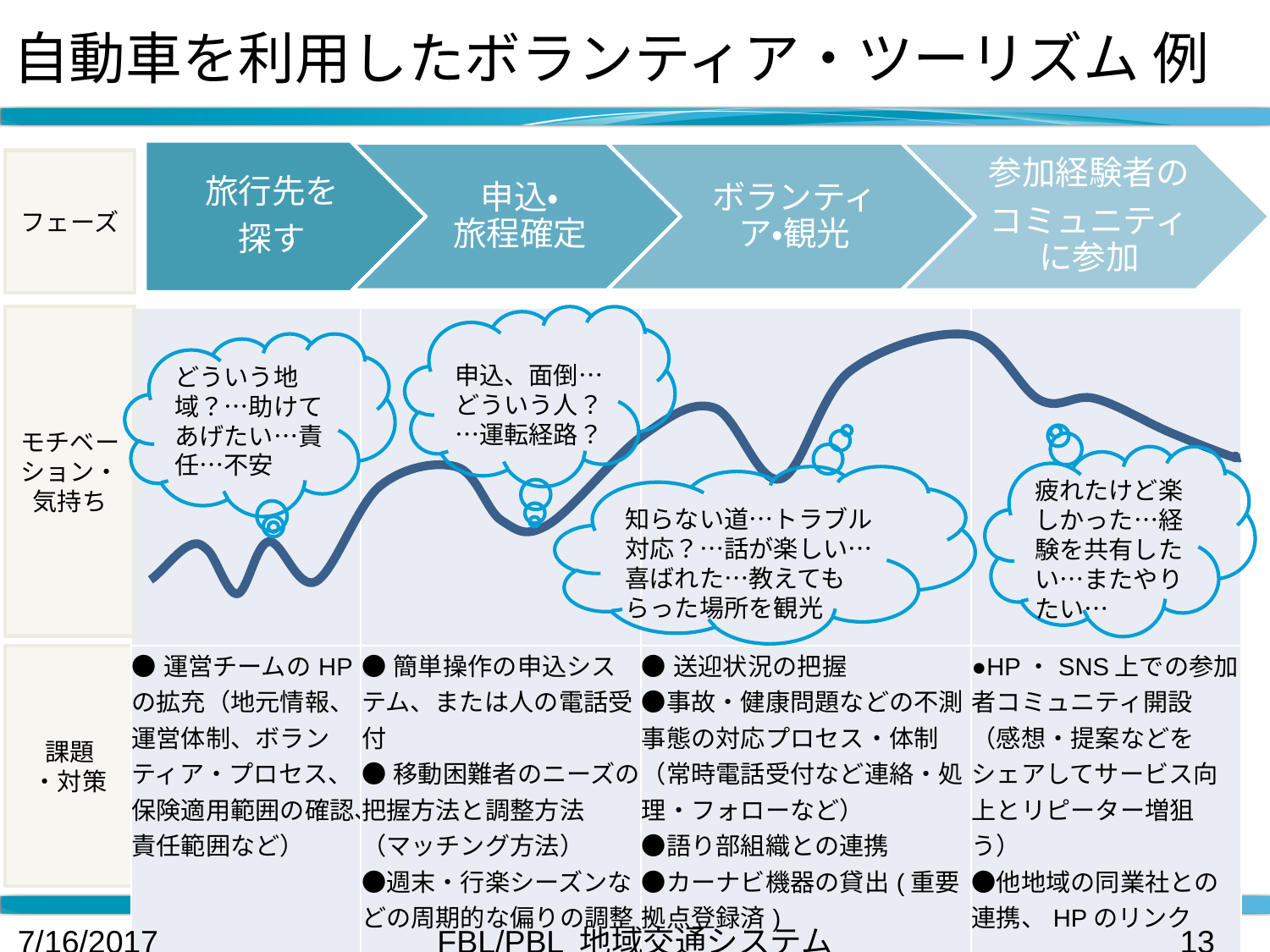

# 自動車を利用したボランティア・ツーリズム 例
旅行先を
探す
申込・
旅程確定
ボランティア・観光
参加経験者の
コミュニティに参加
フェーズ
モチベーション・気持ち

申込、面倒…どういう人？…運転経路？
|  |  |  |  |
| --- | --- | --- | --- |
| ●運営チームのHPの拡充（地元情報、運営体制、ボランティア・プロセス、保険適用範囲の確認、責任範囲など） | ●簡単操作の申込システム、または人の電話受付 ●移動困難者のニーズの把握方法と調整方法（マッチング方法） ●週末・行楽シーズンなどの周期的な偏りの調整 | ●送迎状況の把握 ●事故・健康問題などの不測事態の対応プロセス・体制（常時電話受付など連絡・処理・フォローなど） ●語り部組織との連携 ●カーナビ機器の貸出(重要拠点登録済) | ●HP・SNS上での参加者コミュニティ開設（感想・提案などをシェアしてサービス向上とリピーター増狙う） ●他地域の同業社との連携、HPのリンク |
どういう地域？…助けてあげたい…責任…不安

疲れたけど楽しかった…経験を共有したい…またやりたい…

知らない道…トラブル対応？…話が楽しい…喜ばれた…教えてもらった場所を観光
課題
・対策
7/16/2017
FBL/PBL 地域交通システム
13